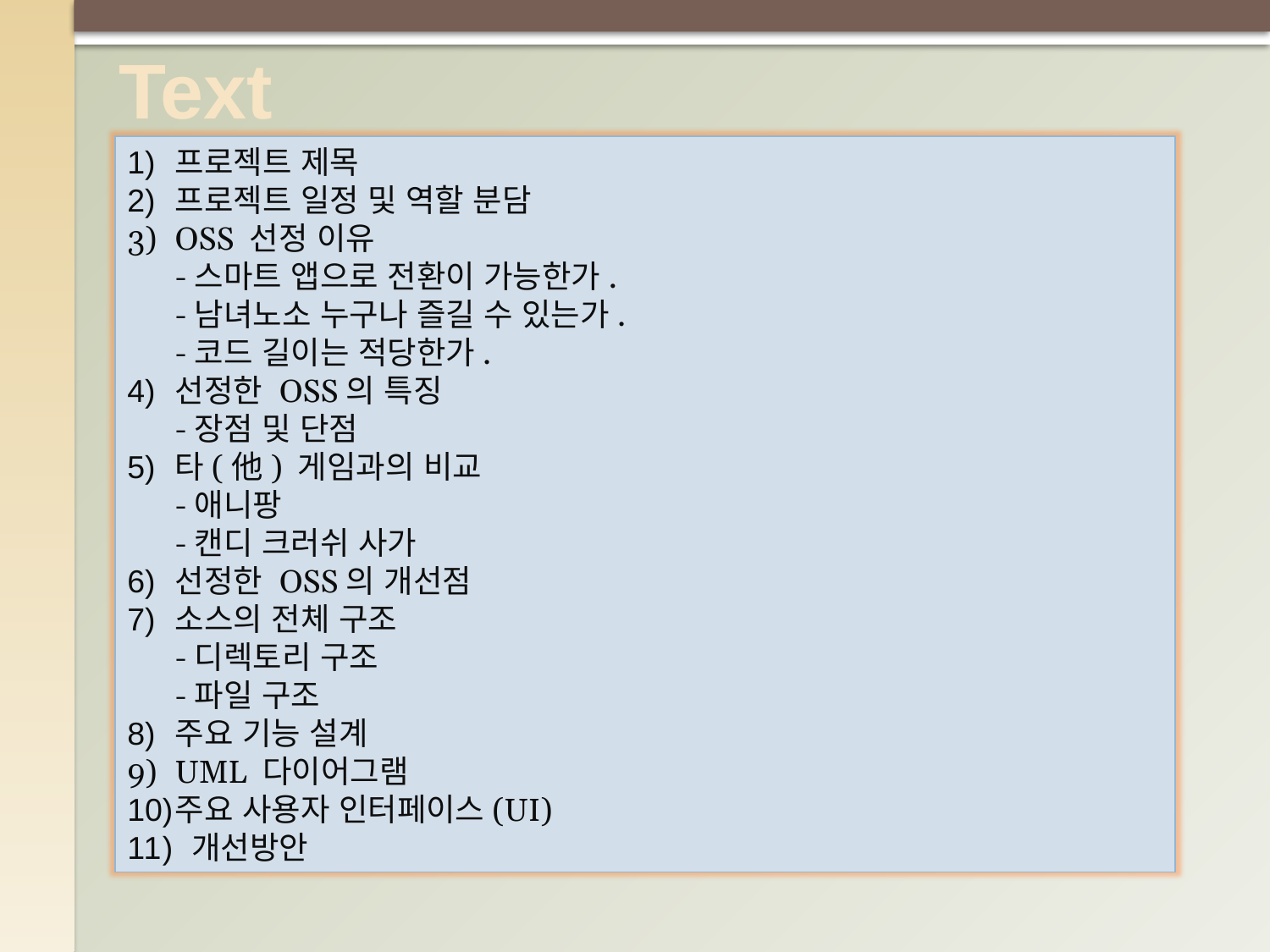

# Text
프로젝트 제목
프로젝트 일정 및 역할 분담
OSS 선정 이유
-스마트 앱으로 전환이 가능한가.
-남녀노소 누구나 즐길 수 있는가.
-코드 길이는 적당한가.
선정한 OSS의 특징
-장점 및 단점
타(他) 게임과의 비교
-애니팡
-캔디 크러쉬 사가
선정한 OSS의 개선점
소스의 전체 구조
-디렉토리 구조
-파일 구조
주요 기능 설계
UML 다이어그램
주요 사용자 인터페이스(UI)
 개선방안